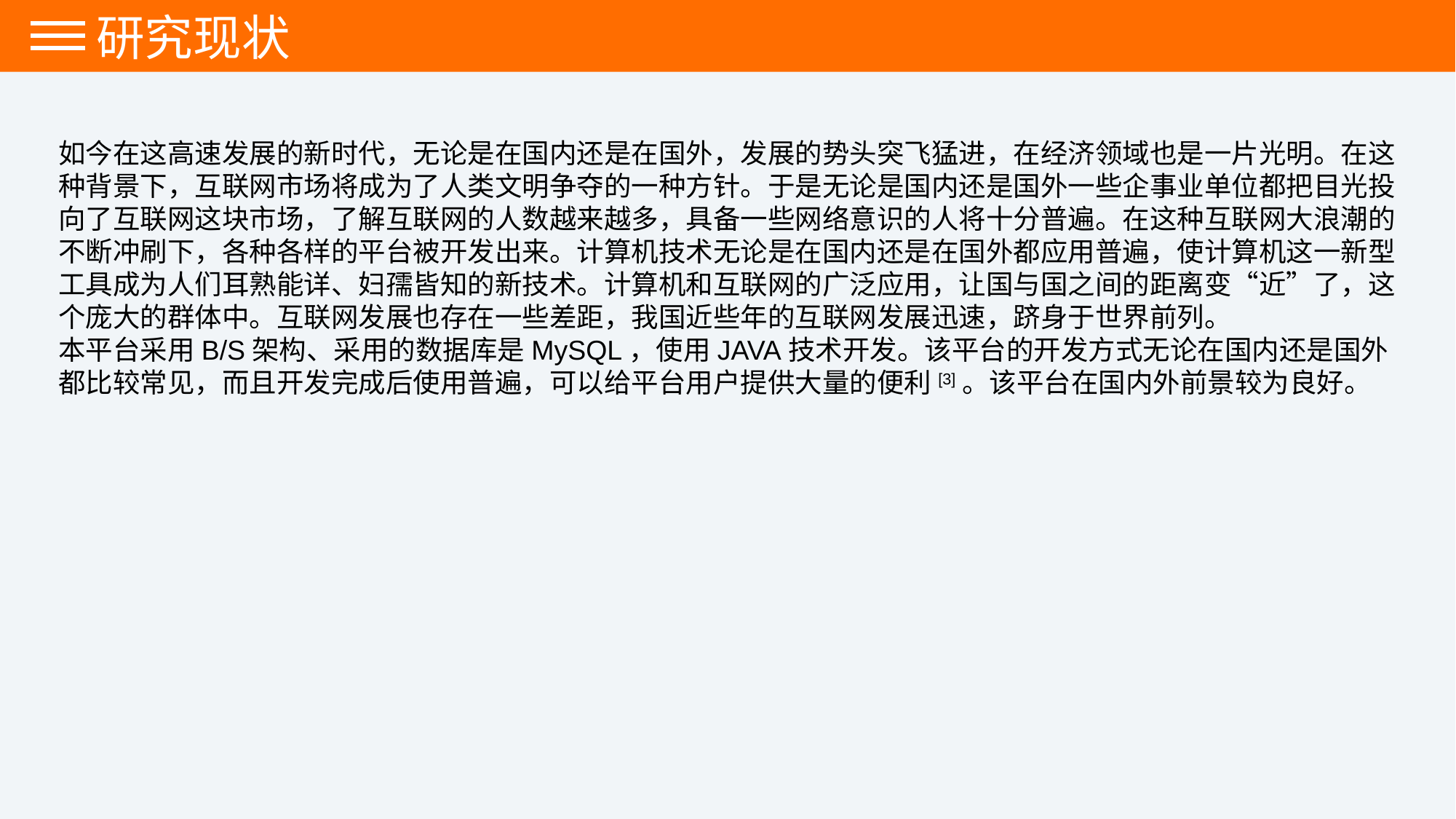

研究现状
如今在这高速发展的新时代，无论是在国内还是在国外，发展的势头突飞猛进，在经济领域也是一片光明。在这种背景下，互联网市场将成为了人类文明争夺的一种方针。于是无论是国内还是国外一些企事业单位都把目光投向了互联网这块市场，了解互联网的人数越来越多，具备一些网络意识的人将十分普遍。在这种互联网大浪潮的不断冲刷下，各种各样的平台被开发出来。计算机技术无论是在国内还是在国外都应用普遍，使计算机这一新型工具成为人们耳熟能详、妇孺皆知的新技术。计算机和互联网的广泛应用，让国与国之间的距离变“近”了，这个庞大的群体中。互联网发展也存在一些差距，我国近些年的互联网发展迅速，跻身于世界前列。
本平台采用B/S架构、采用的数据库是MySQL，使用JAVA技术开发。该平台的开发方式无论在国内还是国外都比较常见，而且开发完成后使用普遍，可以给平台用户提供大量的便利[3]。该平台在国内外前景较为良好。